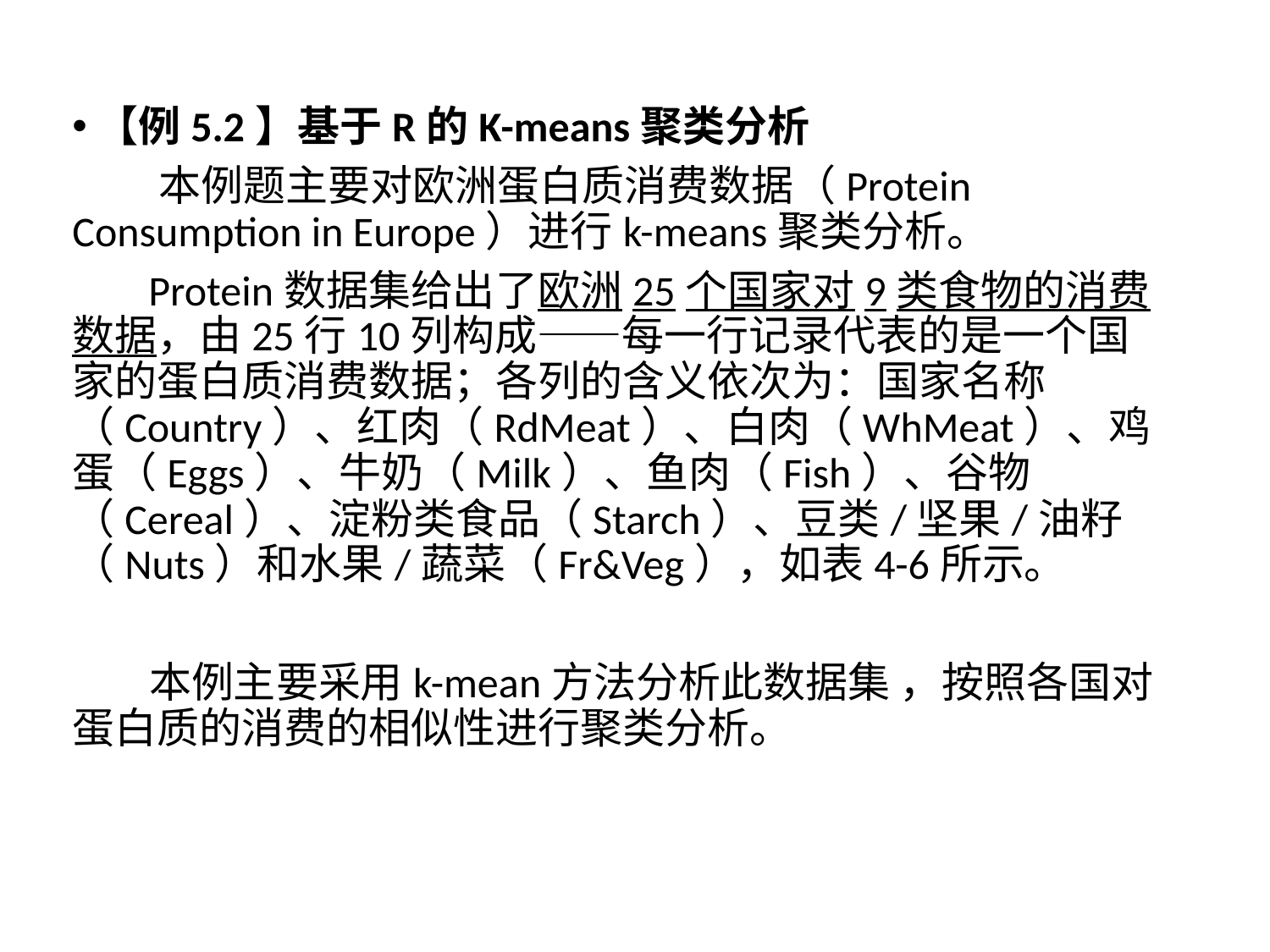

4.6应用案例
【例5.2】基于R的K-means聚类分析
        本例题主要对欧洲蛋白质消费数据（Protein Consumption in Europe）进行k-means聚类分析。
        Protein数据集给出了欧洲25个国家对9类食物的消费数据，由25行10列构成——每一行记录代表的是一个国家的蛋白质消费数据；各列的含义依次为：国家名称（Country）、红肉（RdMeat）、白肉（WhMeat）、鸡蛋（Eggs）、牛奶（Milk）、鱼肉（Fish）、谷物（Cereal）、淀粉类食品（Starch）、豆类/坚果/油籽（Nuts）和水果/蔬菜（Fr&Veg），如表4-6所示。

       本例主要采用k-mean方法分析此数据集 ，按照各国对蛋白质的消费的相似性进行聚类分析。